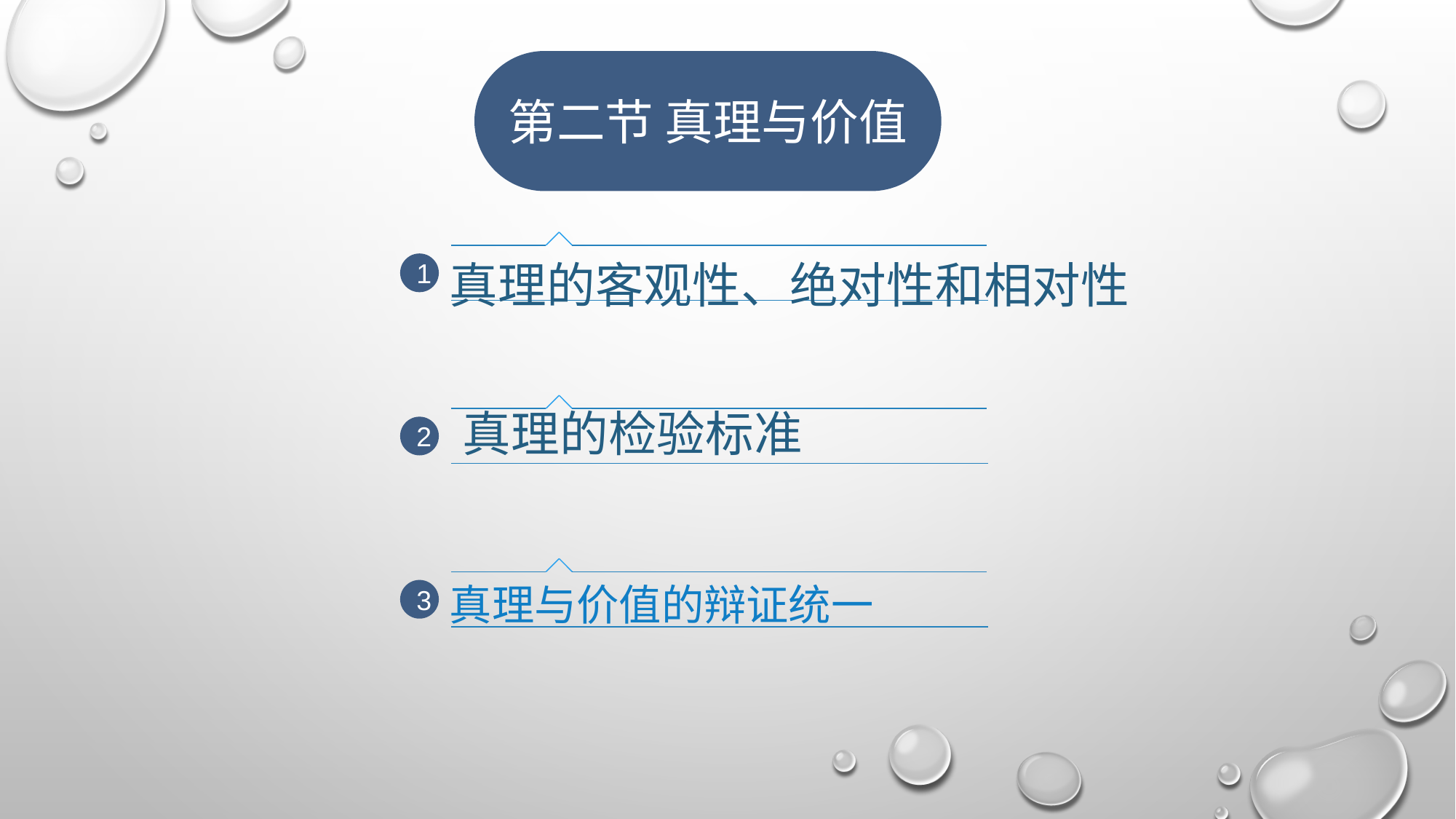

第二节 真理与价值

1
真理的客观性、绝对性和相对性

2
真理的检验标准
真理与价值的辩证统一
3